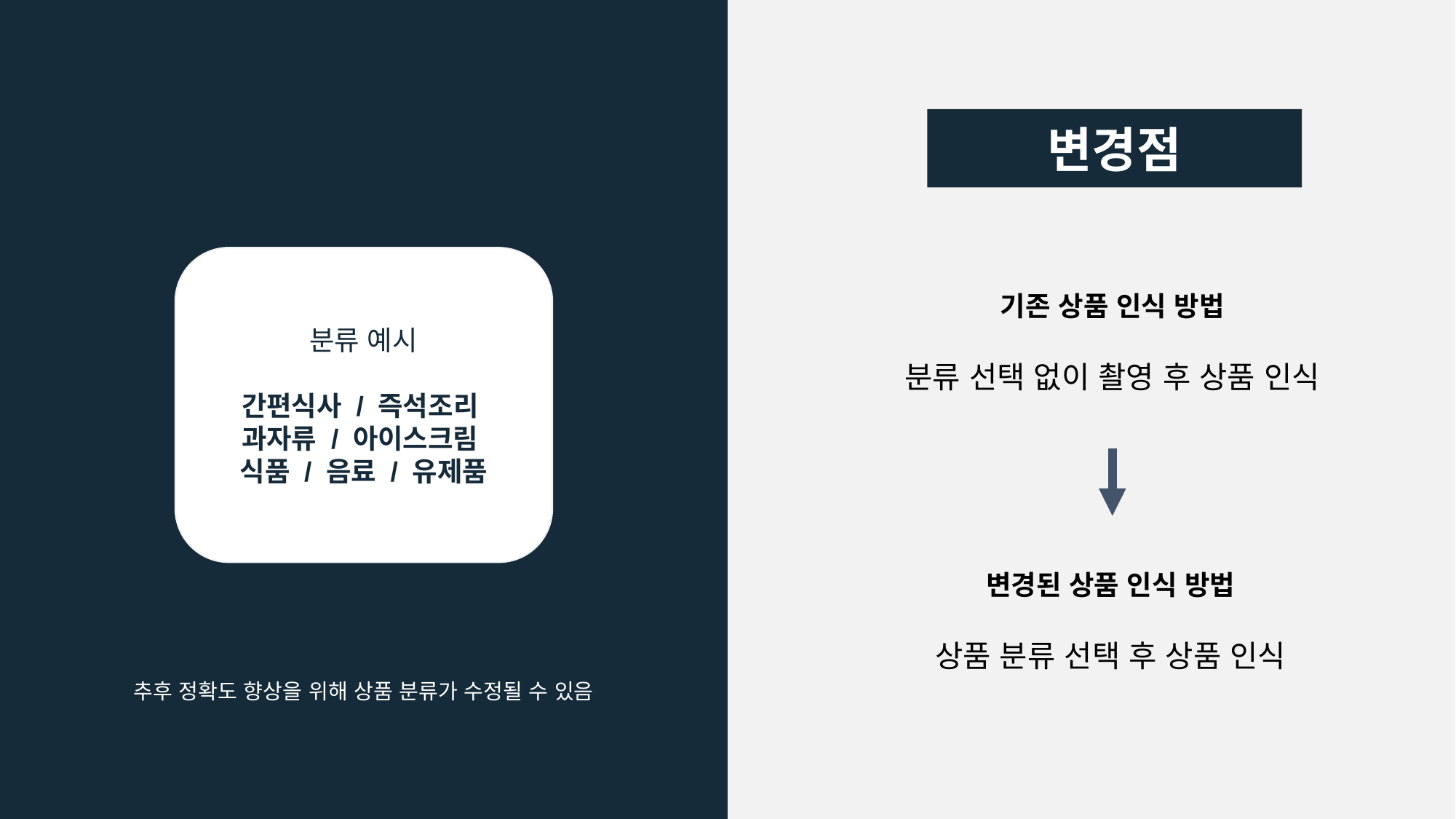

변경점
분류 예시

간편식사 / 즉석조리
과자류 / 아이스크림
식품 / 음료 / 유제품
기존 상품 인식 방법

분류 선택 없이 촬영 후 상품 인식
변경된 상품 인식 방법

상품 분류 선택 후 상품 인식
추후 정확도 향상을 위해 상품 분류가 수정될 수 있음